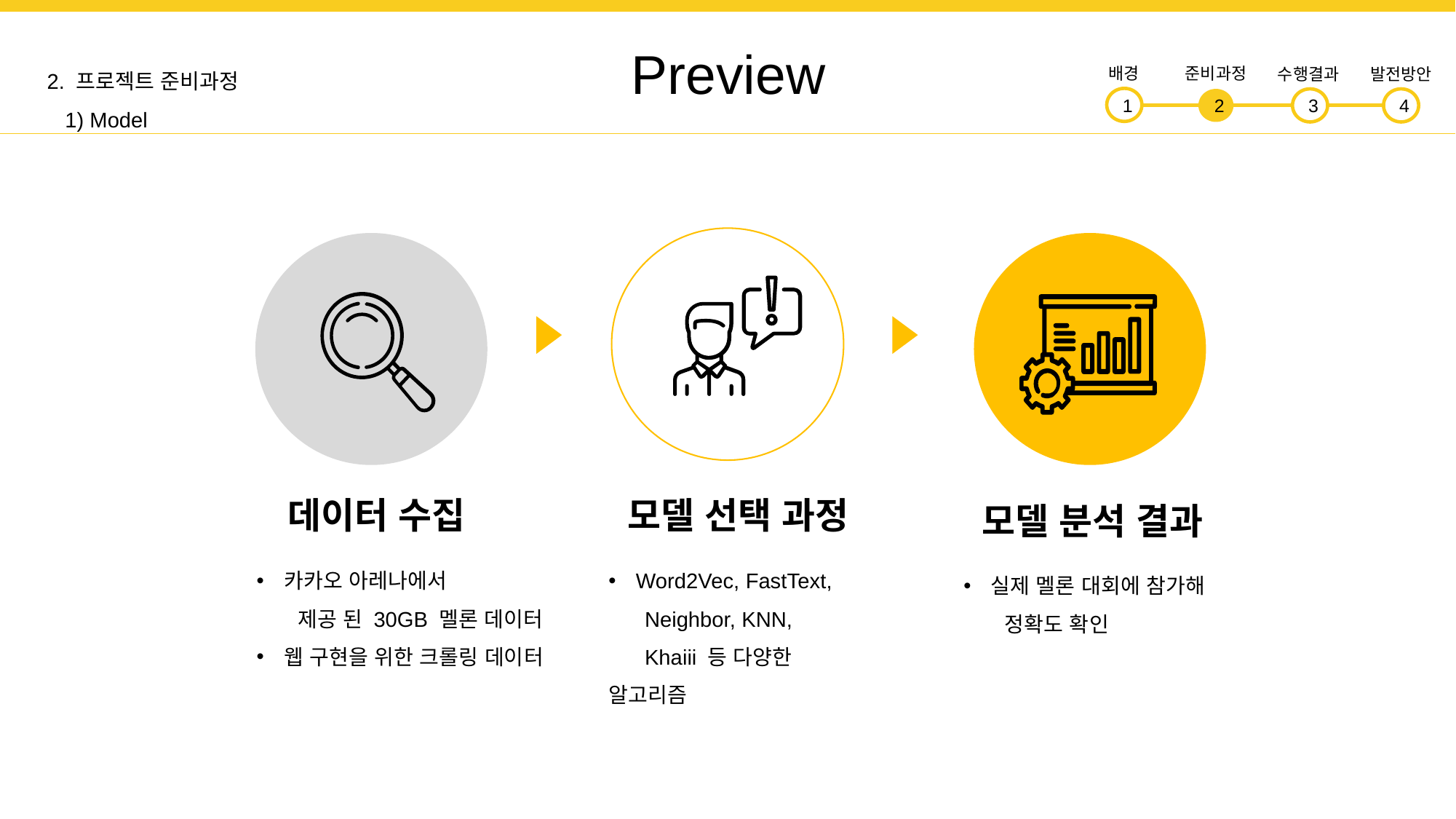

Preview
2. 프로젝트 준비과정
   1) Model
배경
준비과정
수행결과
발전방안
3
4
1
2

데이터 수집
카카오 아레나에서
      제공 된 30GB 멜론 데이터
웹 구현을 위한 크롤링 데이터
모델 선택 과정
Word2Vec, FastText,
      Neighbor, KNN,
      Khaiii 등 다양한 알고리즘
모델 분석 결과
실제 멜론 대회에 참가해
      정확도 확인